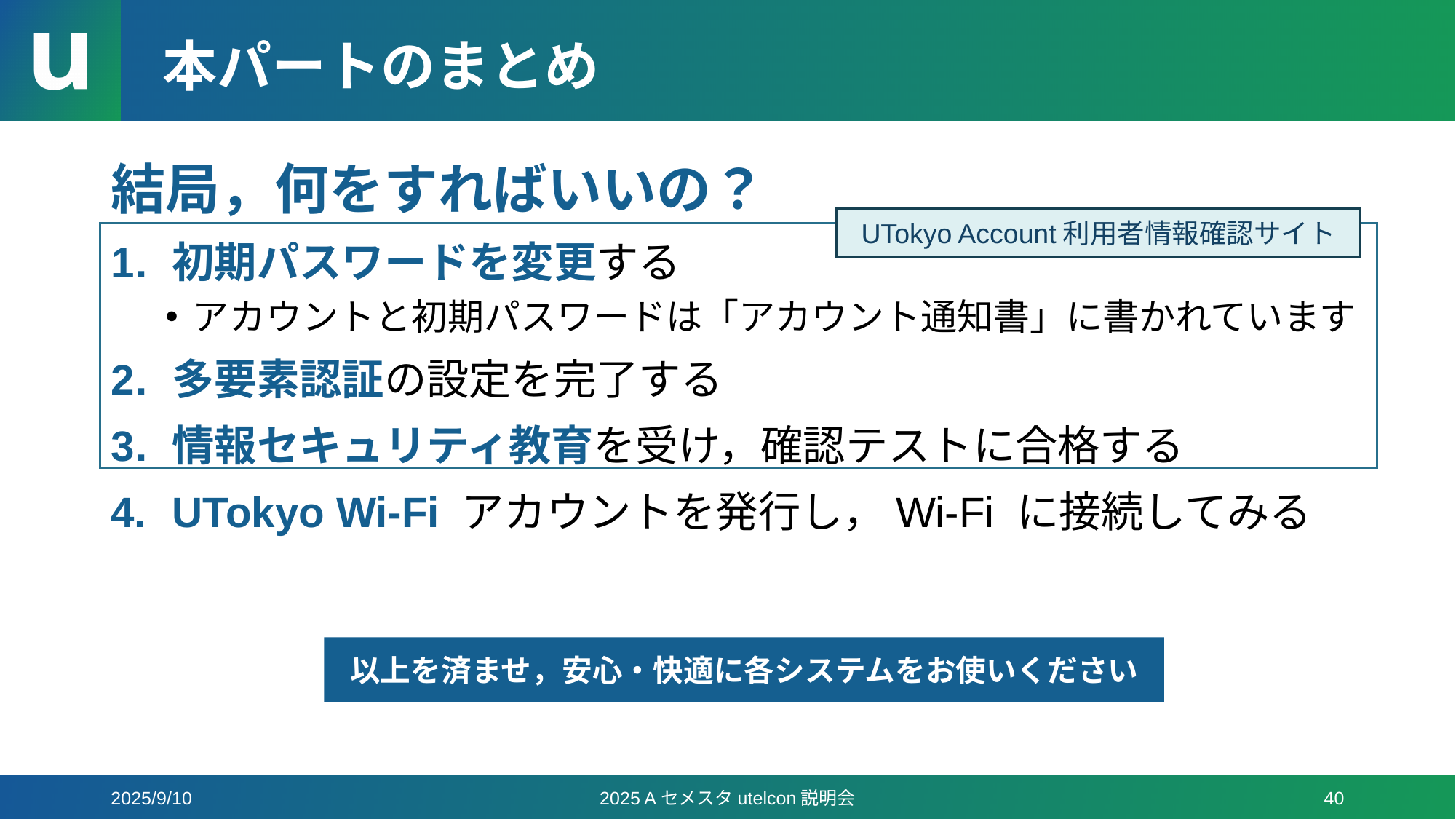

# 本パートのまとめ
結局，何をすればいいの？
初期パスワードを変更する
アカウントと初期パスワードは「アカウント通知書」に書かれています
多要素認証の設定を完了する
情報セキュリティ教育を受け，確認テストに合格する
UTokyo Wi-Fi アカウントを発行し，Wi-Fi に接続してみる
UTokyo Account利用者情報確認サイト

以上を済ませ，安心・快適に各システムをお使いください
2025/9/10
2025 Aセメスタutelcon説明会
40